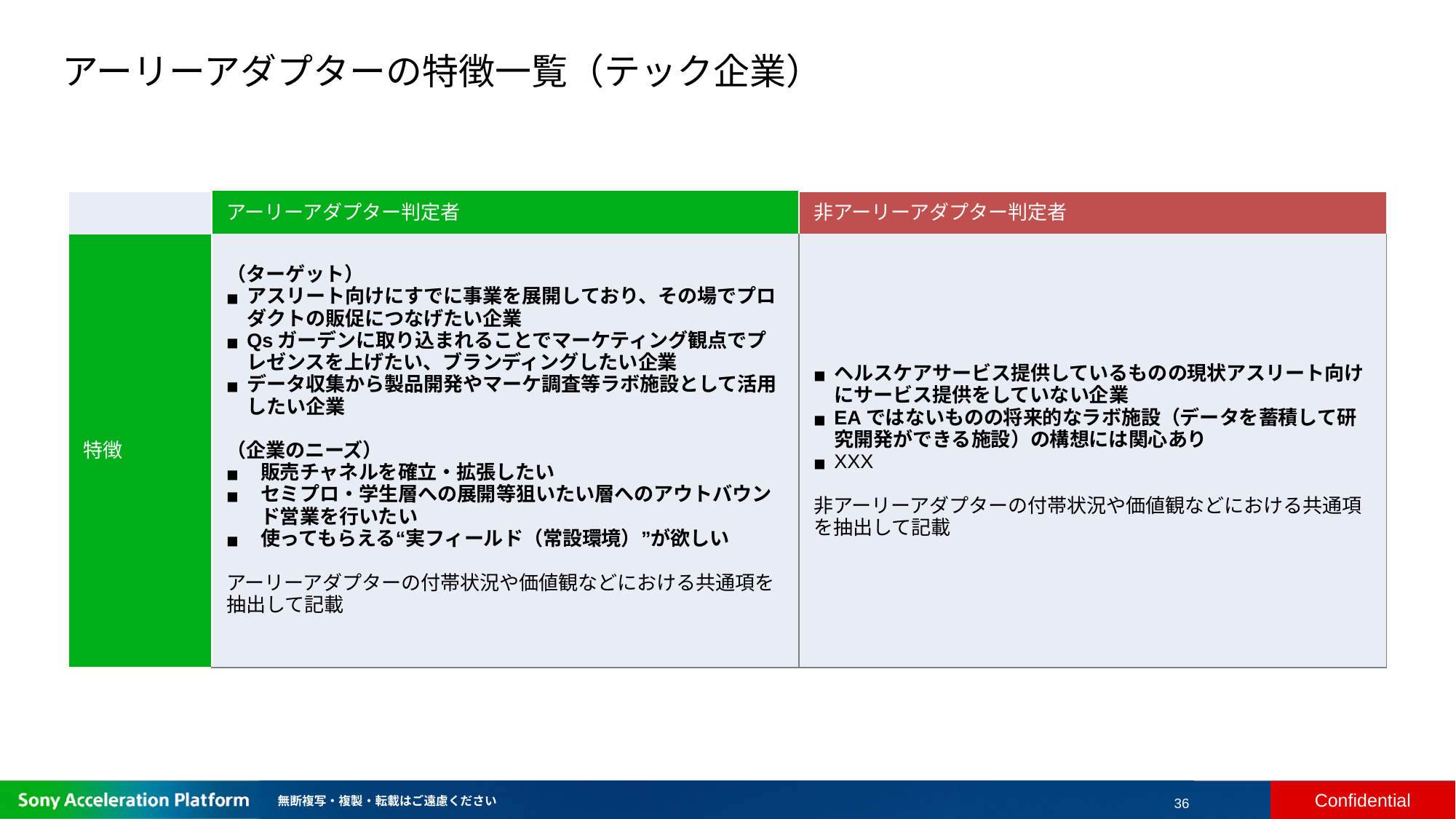

# アーリーアダプターの特徴一覧（テック企業）
|  | アーリーアダプター判定者 | 非アーリーアダプター判定者 |
| --- | --- | --- |
| 特徴 | （ターゲット） アスリート向けにすでに事業を展開しており、その場でプロダクトの販促につなげたい企業 Qsガーデンに取り込まれることでマーケティング観点でプレゼンスを上げたい、ブランディングしたい企業 データ収集から製品開発やマーケ調査等ラボ施設として活用したい企業 （企業のニーズ） 販売チャネルを確立・拡張したい　 セミプロ・学生層への展開等狙いたい層へのアウトバウンド営業を行いたい 使ってもらえる“実フィールド（常設環境）”が欲しい アーリーアダプターの付帯状況や価値観などにおける共通項を抽出して記載 | ヘルスケアサービス提供しているものの現状アスリート向けにサービス提供をしていない企業 EAではないものの将来的なラボ施設（データを蓄積して研究開発ができる施設）の構想には関心あり XXX 非アーリーアダプターの付帯状況や価値観などにおける共通項を抽出して記載 |